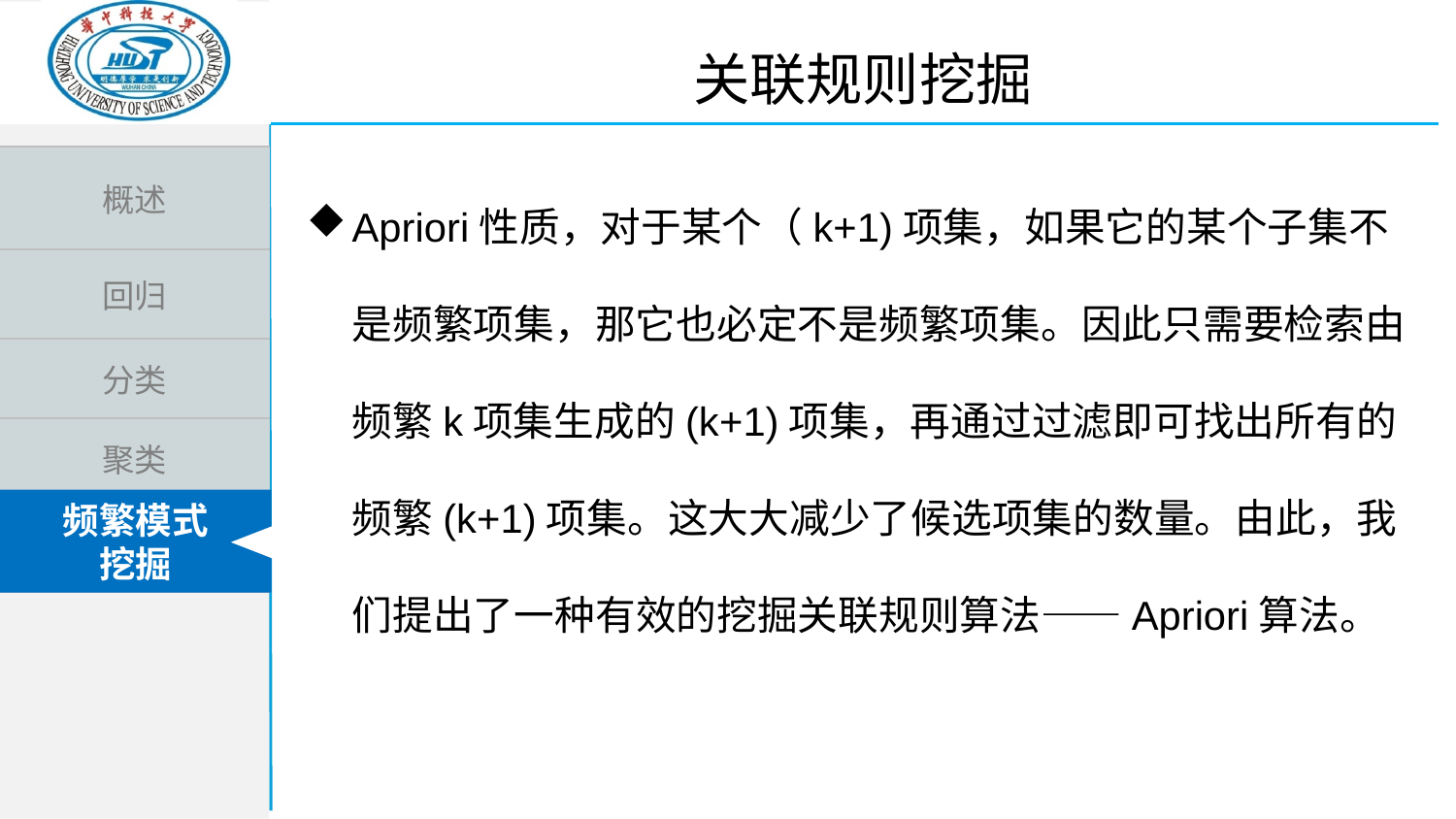

关联规则挖掘
Apriori性质，对于某个（k+1)项集，如果它的某个子集不是频繁项集，那它也必定不是频繁项集。因此只需要检索由频繁k项集生成的(k+1)项集，再通过过滤即可找出所有的频繁(k+1)项集。这大大减少了候选项集的数量。由此，我们提出了一种有效的挖掘关联规则算法——Apriori算法。